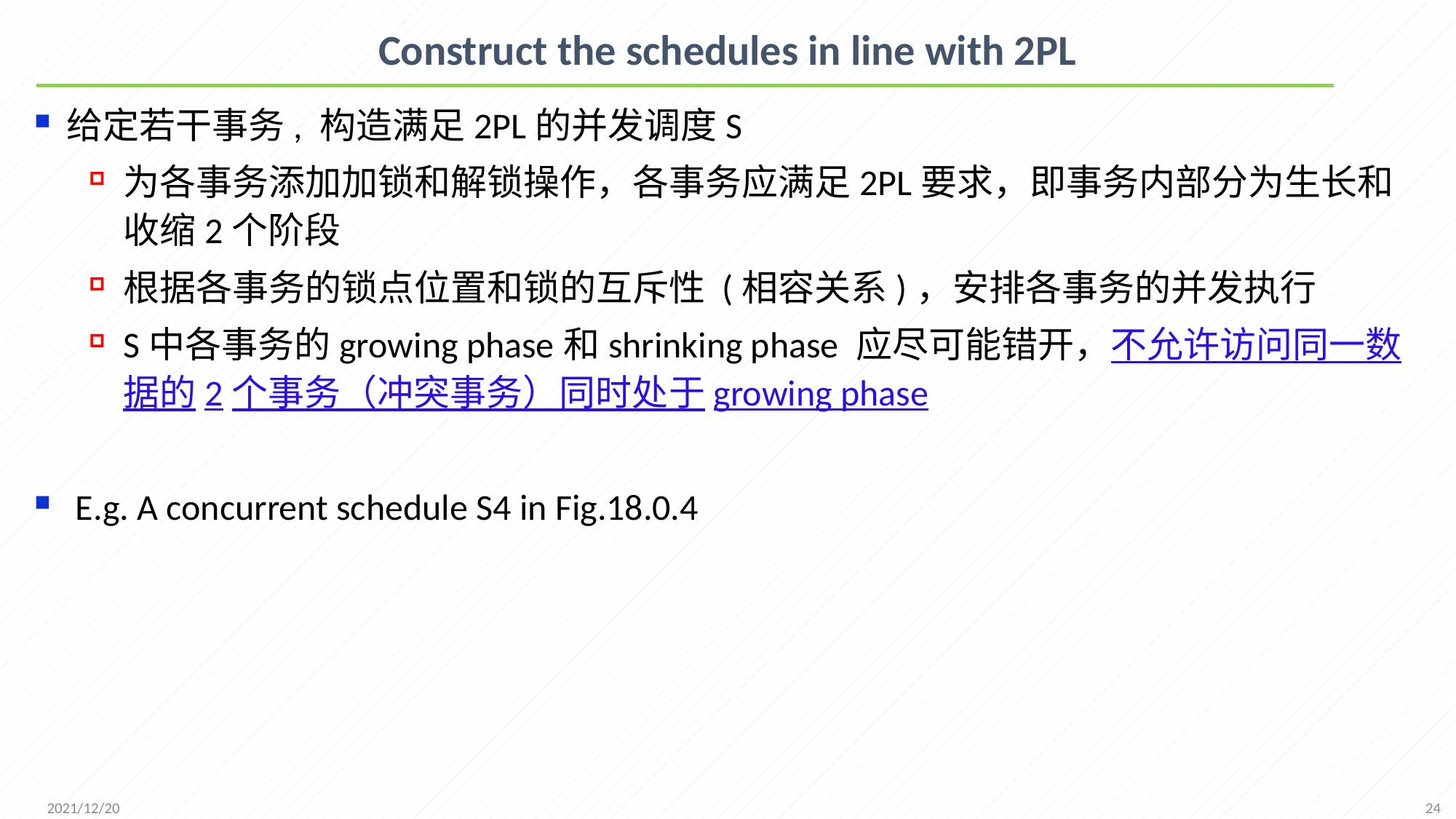

# Construct the schedules in line with 2PL
给定若干事务, 构造满足2PL的并发调度S
为各事务添加加锁和解锁操作，各事务应满足2PL要求，即事务内部分为生长和收缩2个阶段
根据各事务的锁点位置和锁的互斥性 (相容关系)，安排各事务的并发执行
S中各事务的growing phase和shrinking phase 应尽可能错开，不允许访问同一数据的2个事务（冲突事务）同时处于growing phase

E.g. A concurrent schedule S4 in Fig.18.0.4

24
2021/12/20